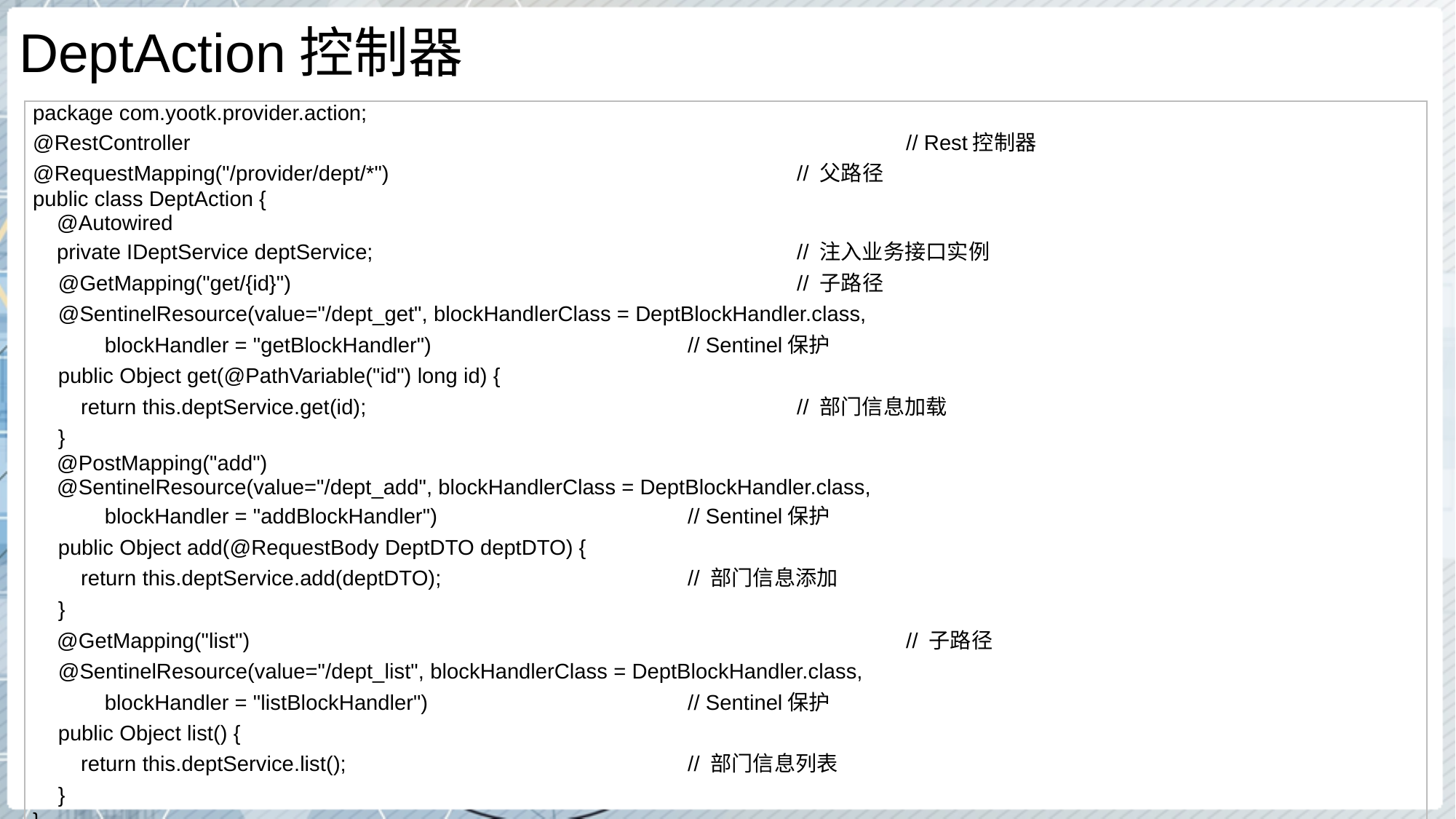

# DeptAction控制器
| package com.yootk.provider.action; @RestController // Rest控制器 @RequestMapping("/provider/dept/\*") // 父路径 public class DeptAction { @Autowired private IDeptService deptService; // 注入业务接口实例 @GetMapping("get/{id}") // 子路径 @SentinelResource(value="/dept\_get", blockHandlerClass = DeptBlockHandler.class, blockHandler = "getBlockHandler") // Sentinel保护 public Object get(@PathVariable("id") long id) { return this.deptService.get(id); // 部门信息加载 } @PostMapping("add") @SentinelResource(value="/dept\_add", blockHandlerClass = DeptBlockHandler.class, blockHandler = "addBlockHandler") // Sentinel保护 public Object add(@RequestBody DeptDTO deptDTO) { return this.deptService.add(deptDTO); // 部门信息添加 } @GetMapping("list") // 子路径 @SentinelResource(value="/dept\_list", blockHandlerClass = DeptBlockHandler.class, blockHandler = "listBlockHandler") // Sentinel保护 public Object list() { return this.deptService.list(); // 部门信息列表 } } |
| --- |